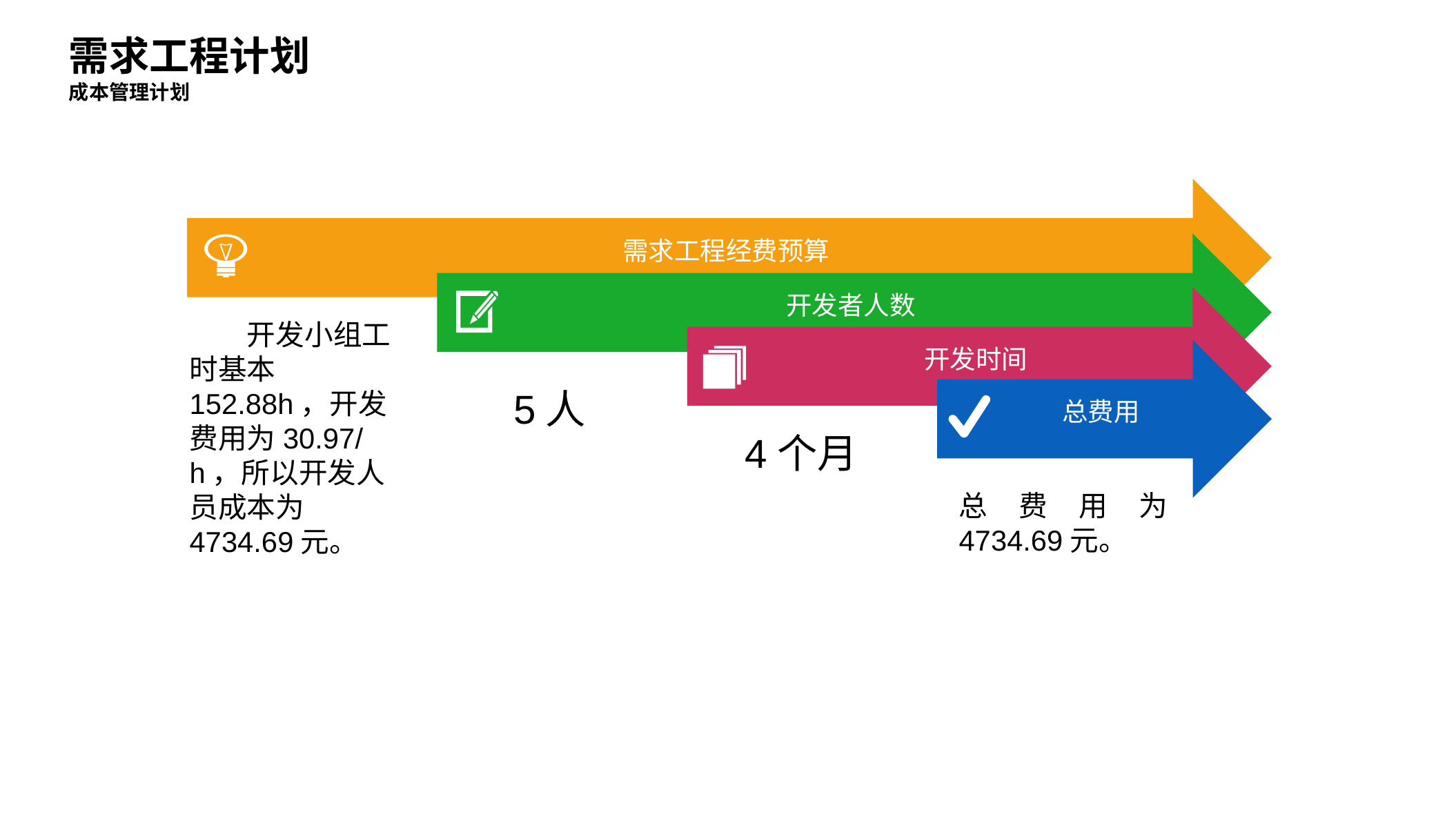

需求工程计划
成本管理计划
需求工程经费预算
开发者人数

开发时间

开发小组工时基本152.88h，开发费用为30.97/h，所以开发人员成本为4734.69元。
总费用

5人

4个月
总费用为4734.69元。